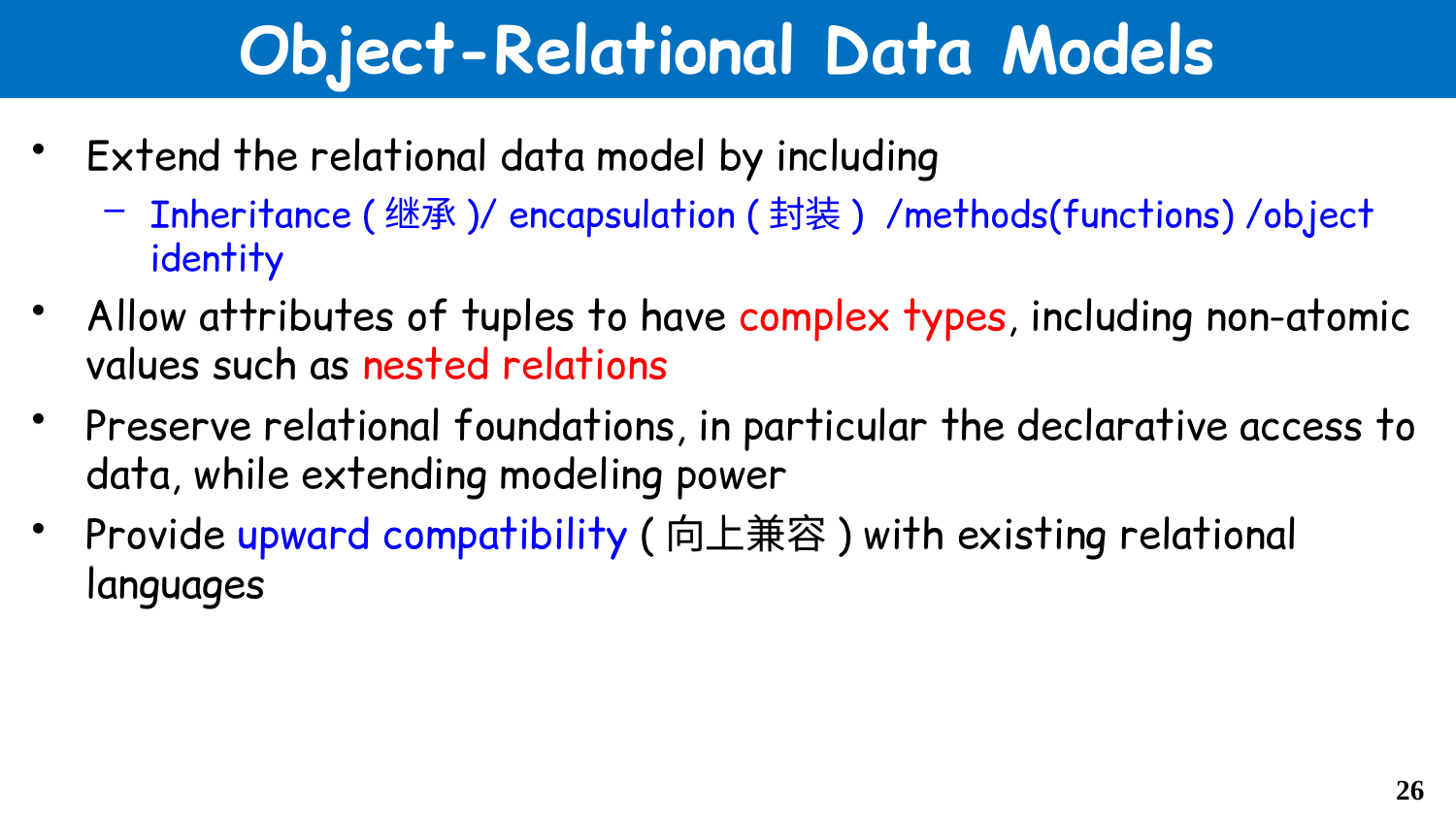

# Object-Relational Data Models
Extend the relational data model by including
Inheritance (继承)/ encapsulation (封装)  /methods(functions) /object identity
Allow attributes of tuples to have complex types, including non-atomic values such as nested relations
Preserve relational foundations, in particular the declarative access to data, while extending modeling power
Provide upward compatibility (向上兼容) with existing relational languages